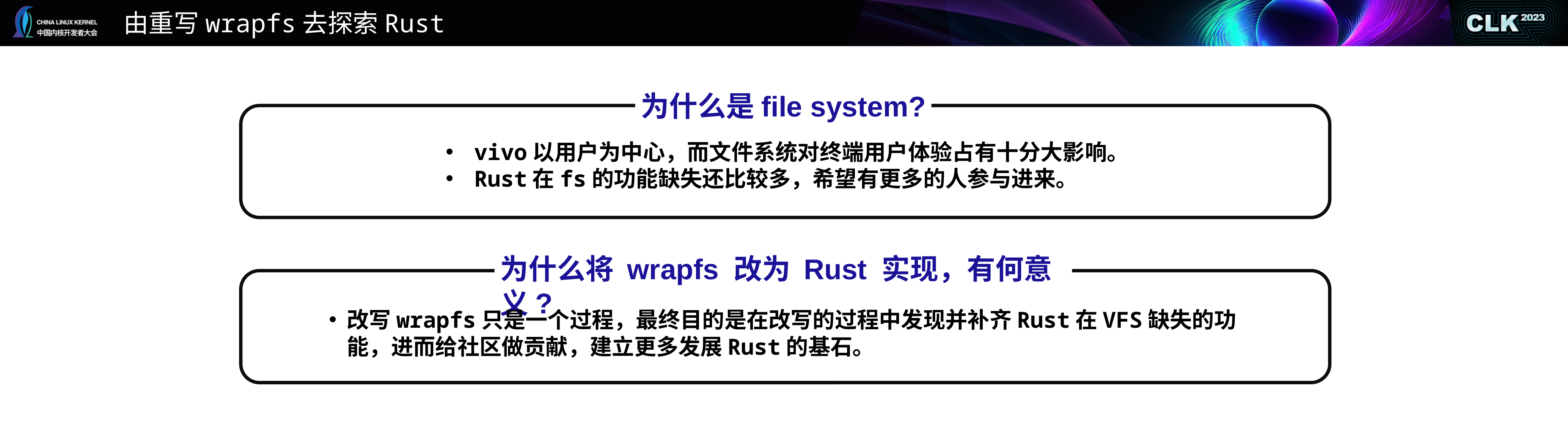

# 由重写wrapfs去探索Rust
为什么是file system?

vivo以用户为中心，而文件系统对终端用户体验占有十分大影响。
Rust在fs的功能缺失还比较多，希望有更多的人参与进来。
为什么将 wrapfs 改为 Rust 实现，有何意义?

改写wrapfs只是一个过程，最终目的是在改写的过程中发现并补齐Rust在VFS缺失的功能，进而给社区做贡献，建立更多发展Rust的基石。